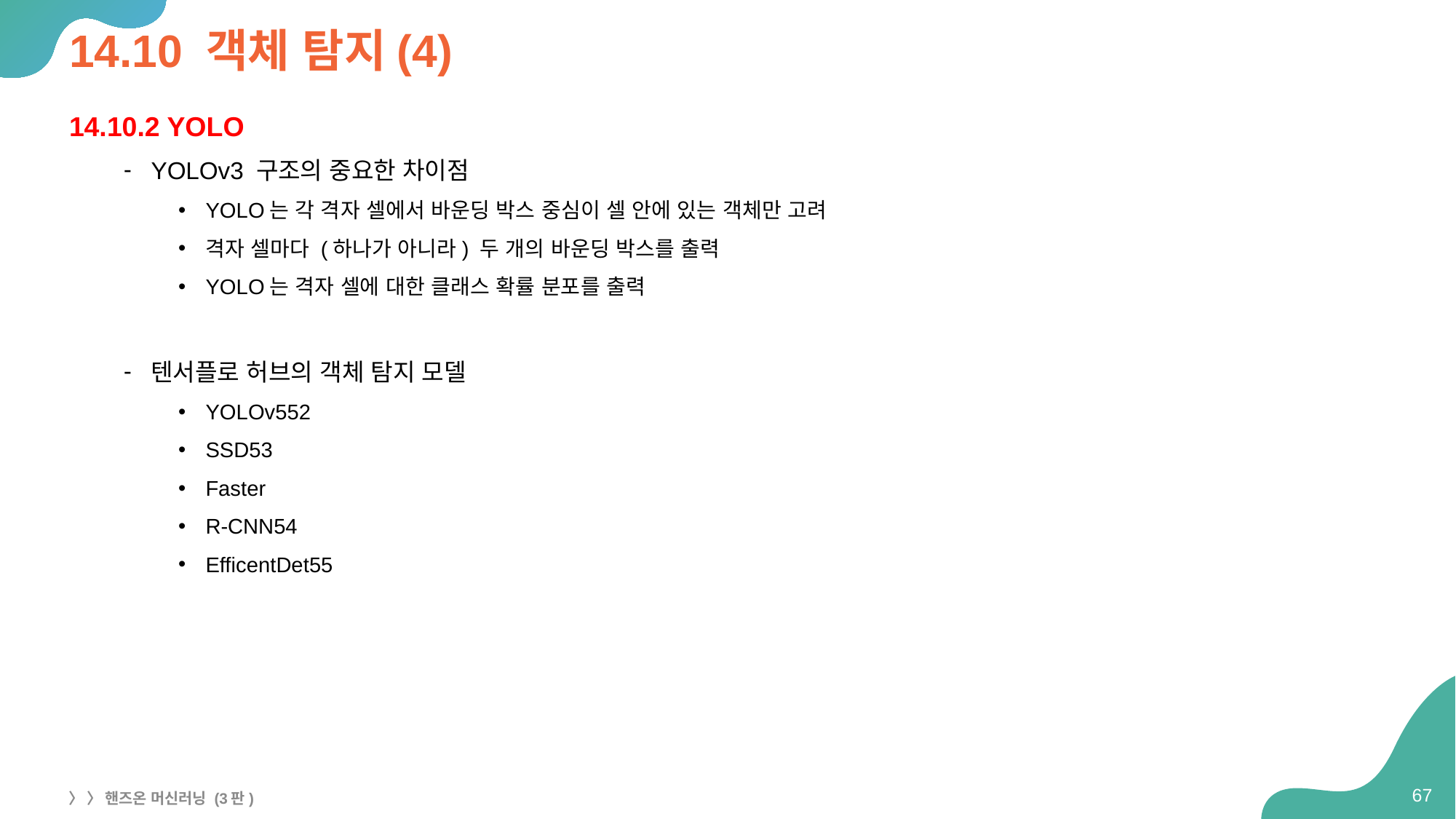

# 14.10 객체 탐지(4)
14.10.2 YOLO
YOLOv3 구조의 중요한 차이점
YOLO는 각 격자 셀에서 바운딩 박스 중심이 셀 안에 있는 객체만 고려
격자 셀마다 (하나가 아니라) 두 개의 바운딩 박스를 출력
YOLO는 격자 셀에 대한 클래스 확률 분포를 출력

텐서플로 허브의 객체 탐지 모델
YOLOv552
SSD53
Faster
R-CNN54
EfficentDet55
67
〉 〉 핸즈온 머신러닝 (3판)